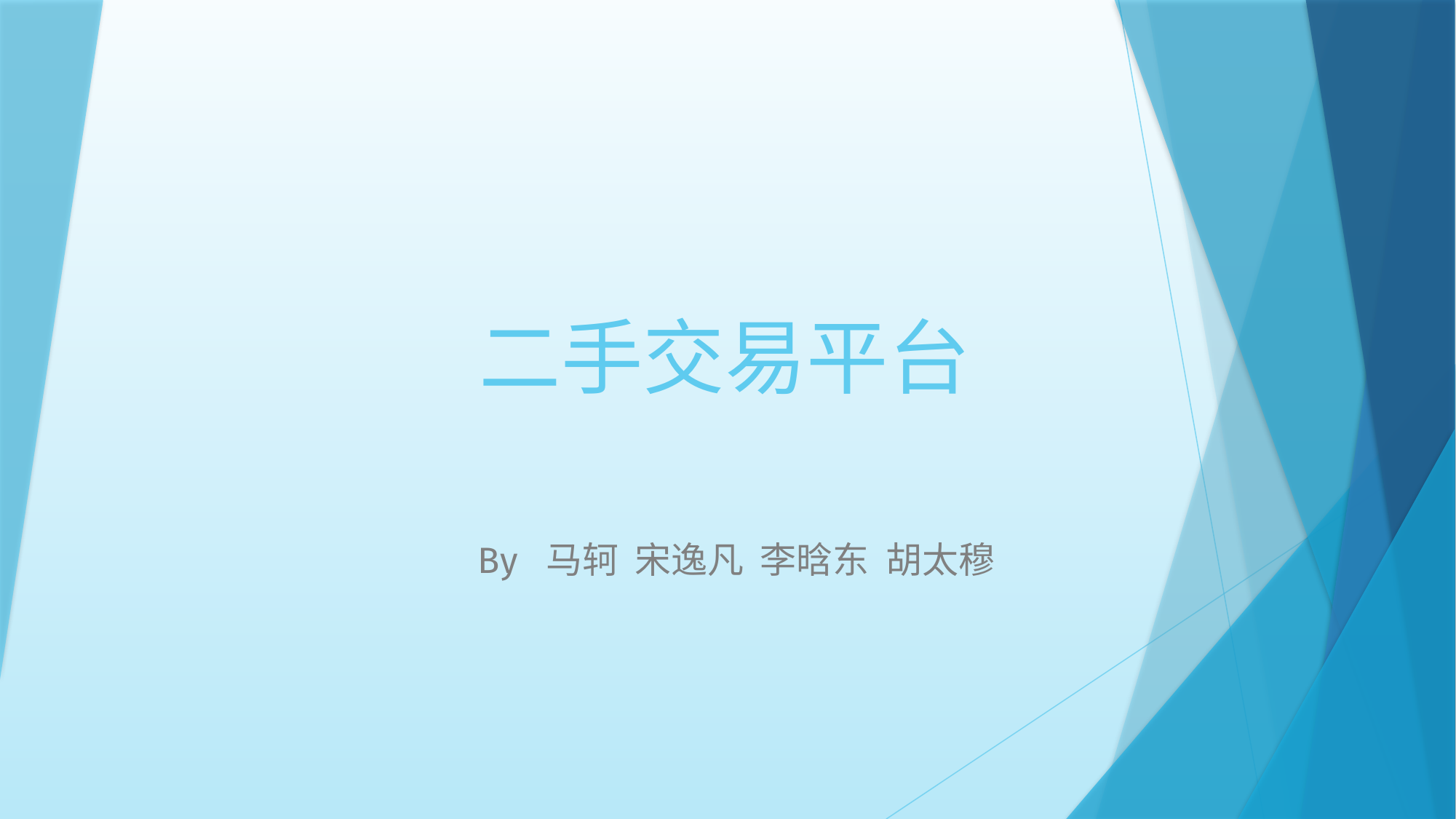

# 二手交易平台
By  马轲  宋逸凡  李晗东  胡太穆